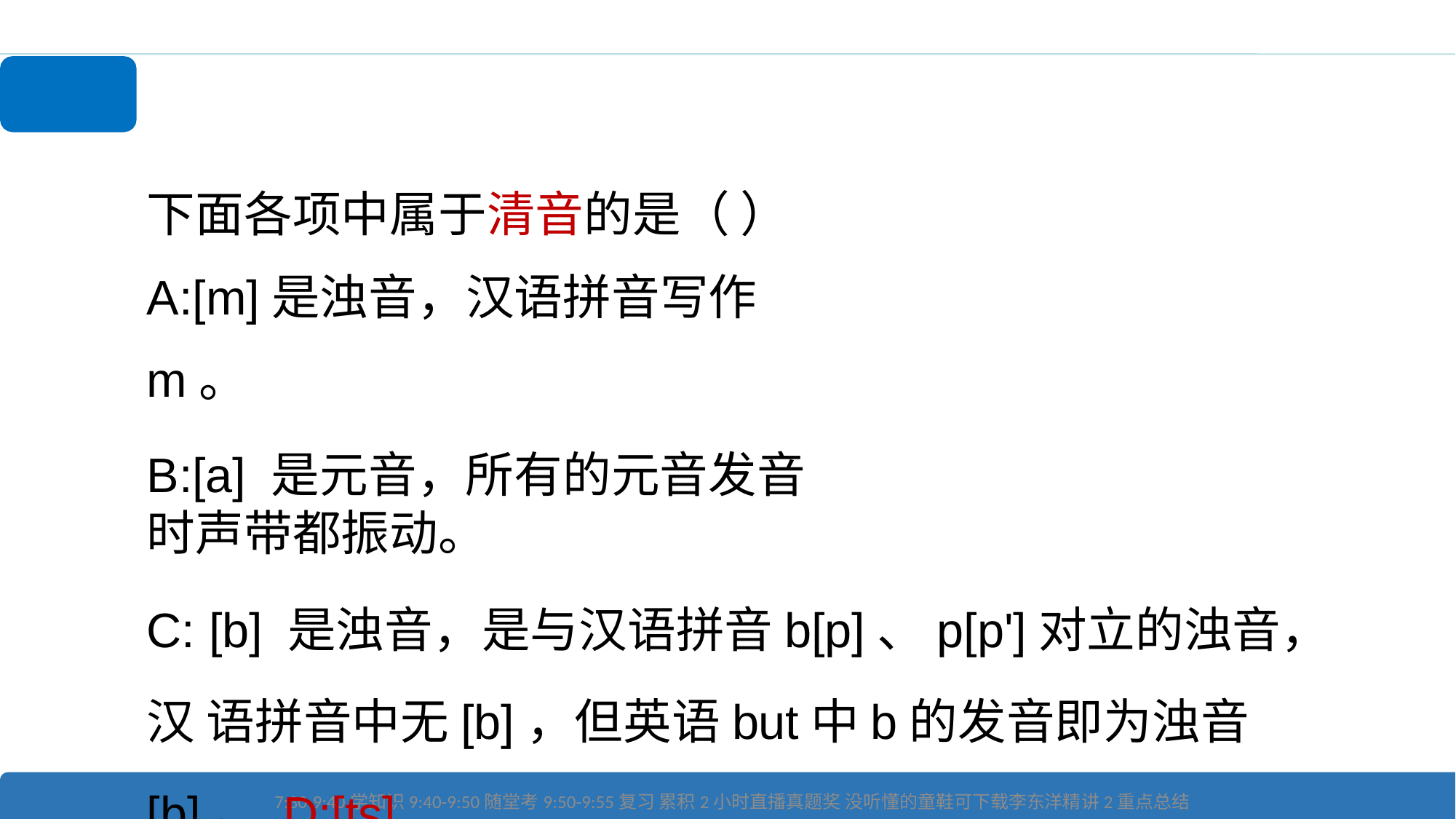

# 练习题
下面各项中属于清音的是（ ）  A:[m]是浊音，汉语拼音写作m。
B:[a] 是元音，所有的元音发音时声带都振动。
C: [b] 是浊音，是与汉语拼音b[p]、p[p']对立的浊音，汉 语拼音中无[b]，但英语but中b的发音即为浊音[b]。 D:[ts]

7:30-9:40学知识9:40-9:50随堂考9:50-9:55复习 累积2小时直播真题奖 没听懂的童鞋可下载李东洋精讲2重点总结